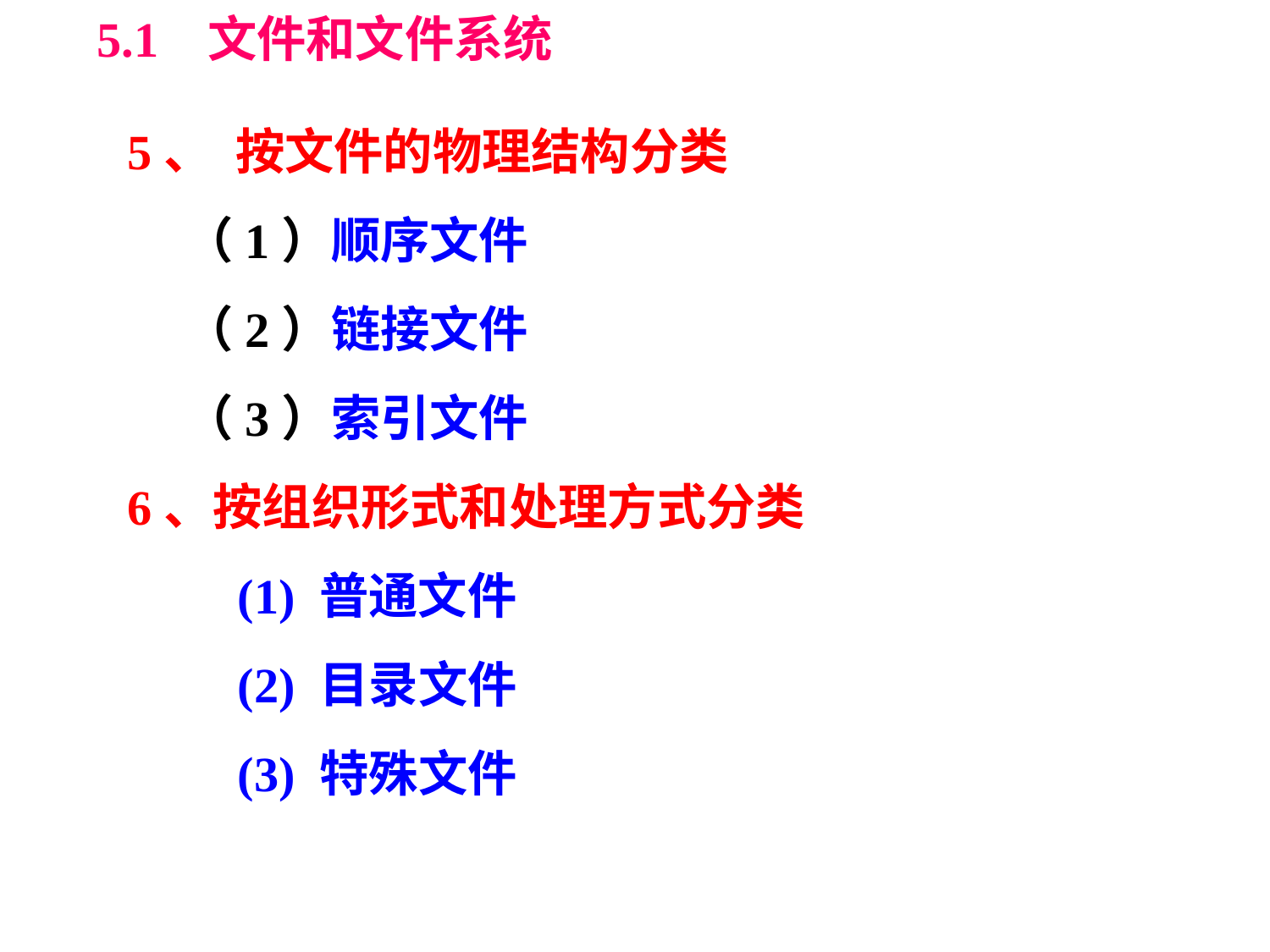

5.1   文件和文件系统
5、  按文件的物理结构分类
    （1）顺序文件
    （2）链接文件
    （3）索引文件
6、按组织形式和处理方式分类　　
　　(1) 普通文件
　　(2) 目录文件
　　(3) 特殊文件